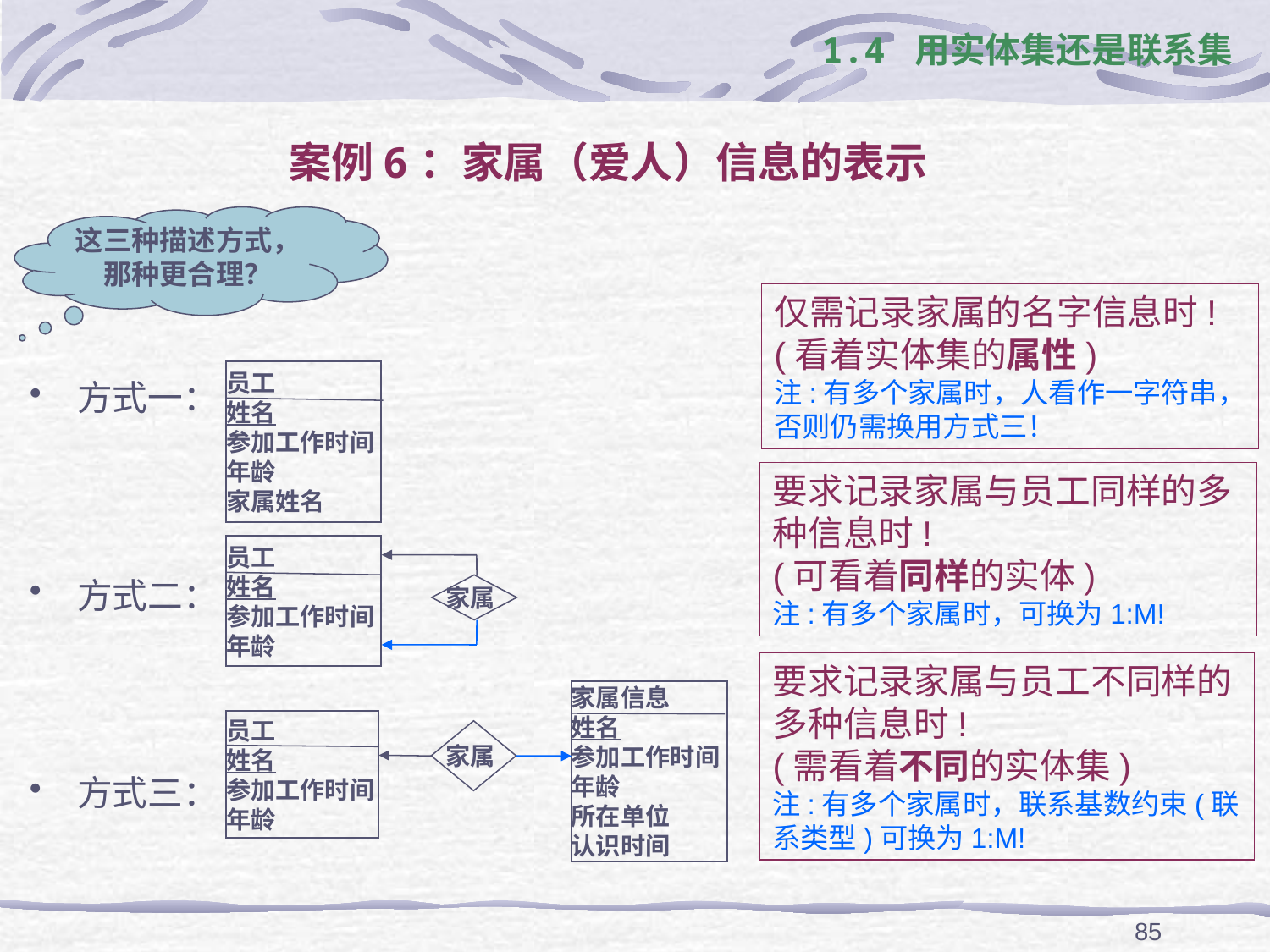

1.4 用实体集还是联系集
# 案例6：家属（爱人）信息的表示
这三种描述方式，那种更合理？
仅需记录家属的名字信息时!
(看着实体集的属性)
注:有多个家属时，人看作一字符串，
否则仍需换用方式三！
要求记录家属与员工同样的多种信息时!
(可看着同样的实体)
注:有多个家属时，可换为1:M!
要求记录家属与员工不同样的多种信息时!
(需看着不同的实体集)
注:有多个家属时，联系基数约束(联系类型)可换为1:M!
员工
姓名
参加工作时间
年龄
家属姓名

员工
姓名
参加工作时间
年龄

家属

家属信息
姓名
参加工作时间
年龄
所在单位
认识时间
员工
姓名
参加工作时间
年龄

家属

方式一：

方式二：

方式三：

85